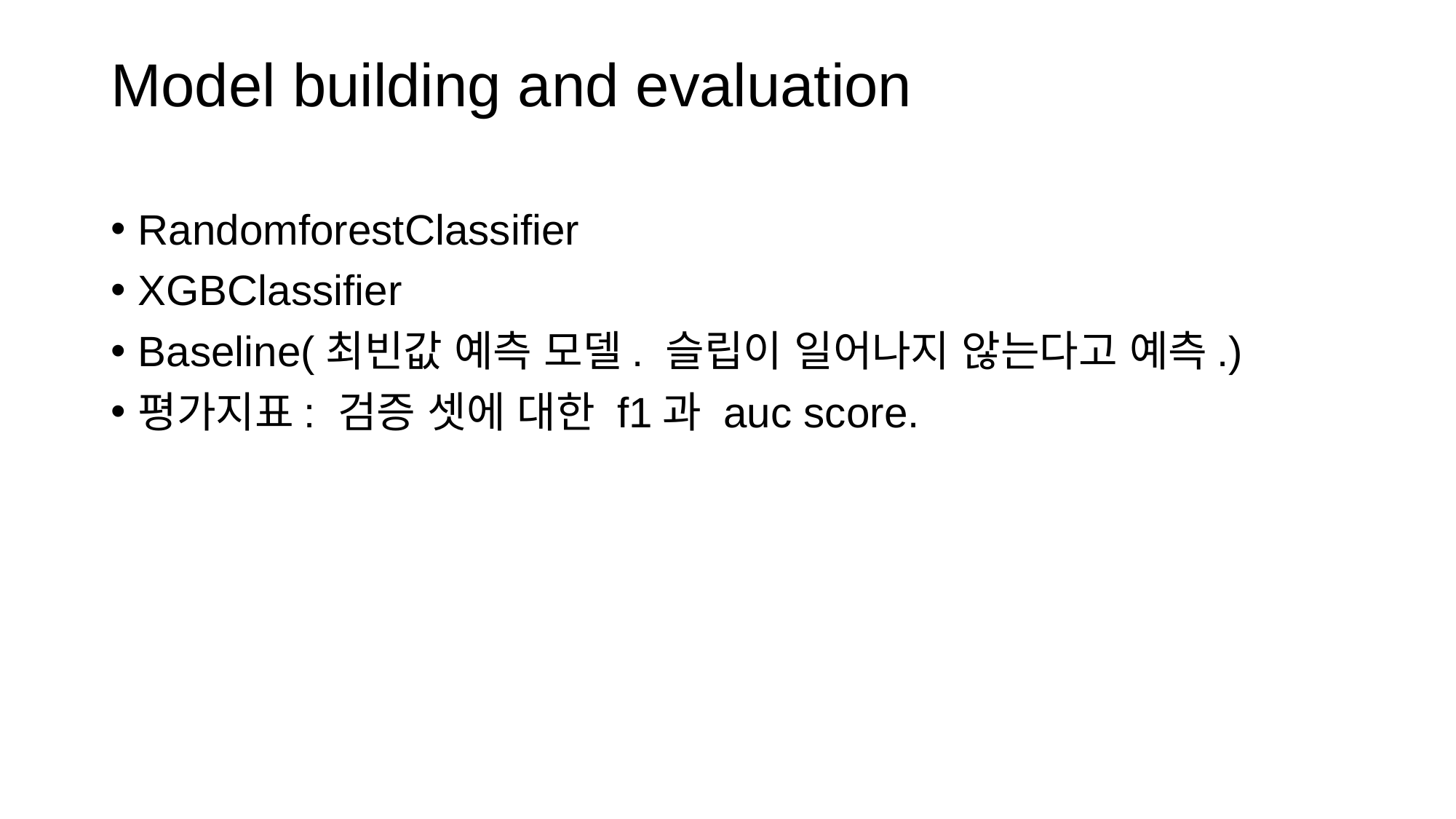

# Model building and evaluation

RandomforestClassifier
XGBClassifier
Baseline(최빈값 예측 모델. 슬립이 일어나지 않는다고 예측.)
평가지표: 검증 셋에 대한 f1과 auc score.